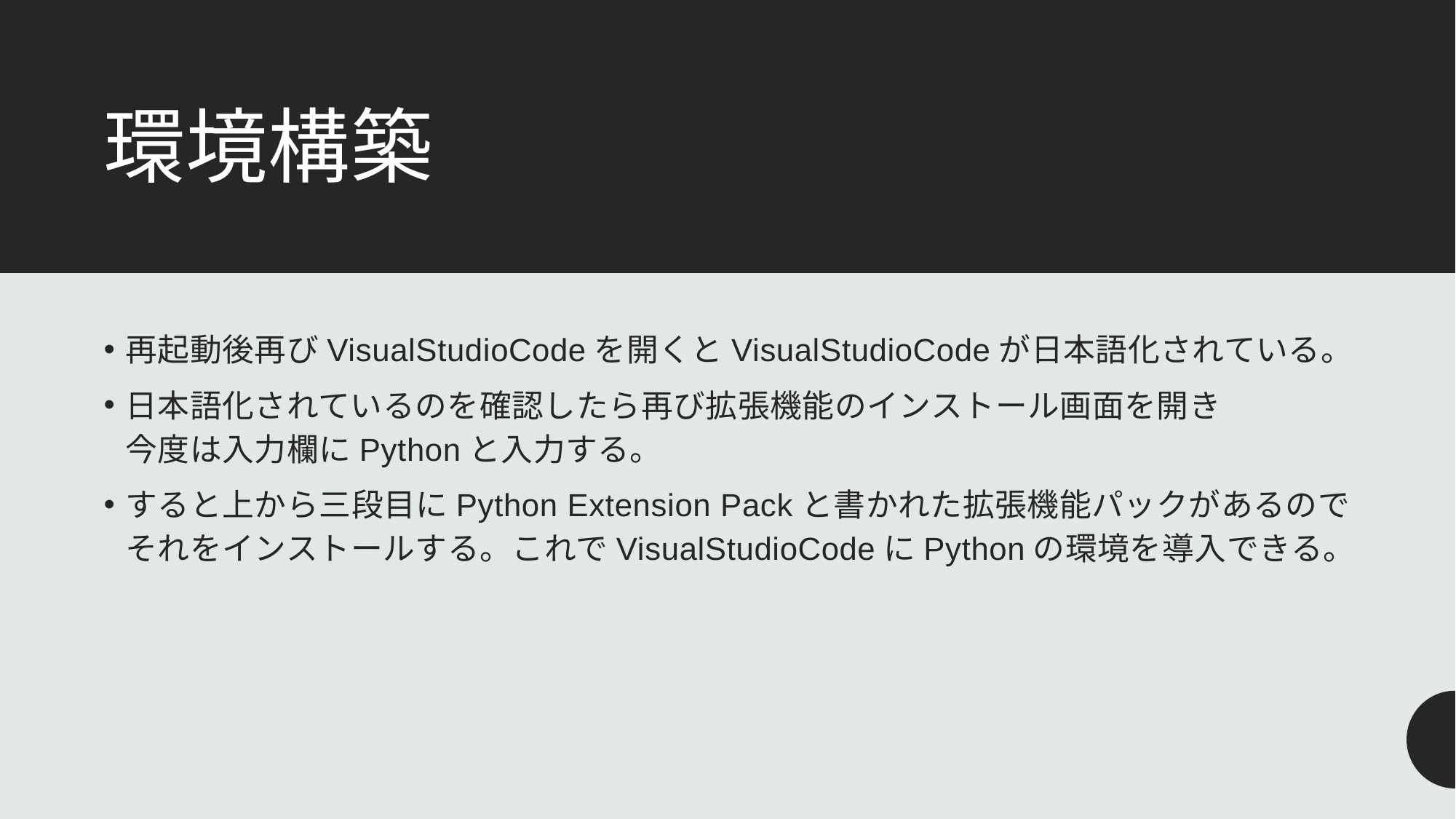

# 環境構築
再起動後再びVisualStudioCodeを開くとVisualStudioCodeが日本語化されている。
日本語化されているのを確認したら再び拡張機能のインストール画面を開き
今度は入力欄にPythonと入力する。
すると上から三段目にPython Extension Packと書かれた拡張機能パックがあるので
それをインストールする。これでVisualStudioCodeにPythonの環境を導入できる。